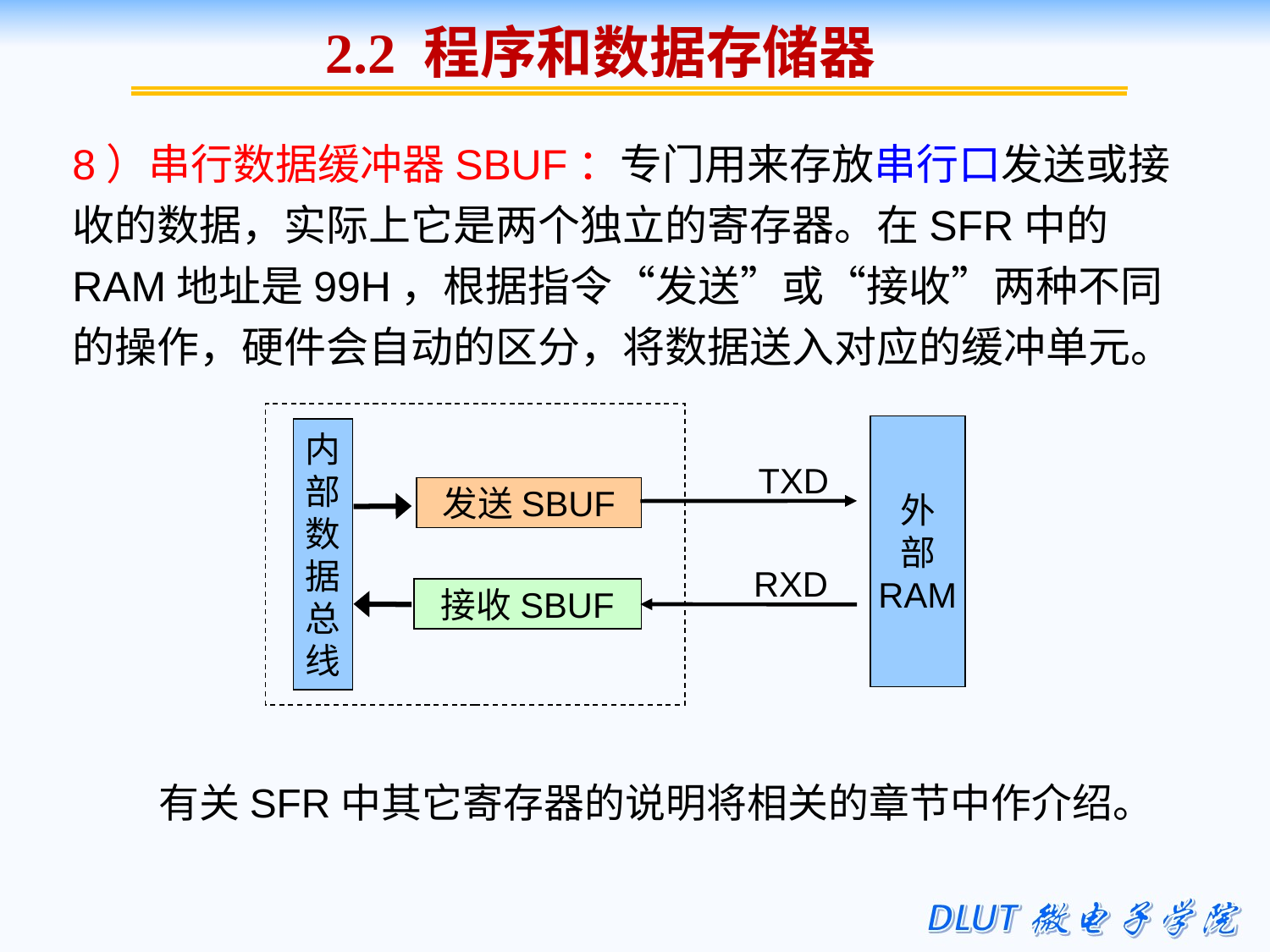

2.2 程序和数据存储器
8）串行数据缓冲器SBUF：专门用来存放串行口发送或接收的数据，实际上它是两个独立的寄存器。在SFR中的RAM地址是99H，根据指令“发送”或“接收”两种不同的操作，硬件会自动的区分，将数据送入对应的缓冲单元。

内
部
数
据
总
线
TXD
发送SBUF

RXD
接收SBUF

外
部
RAM
有关SFR中其它寄存器的说明将相关的章节中作介绍。